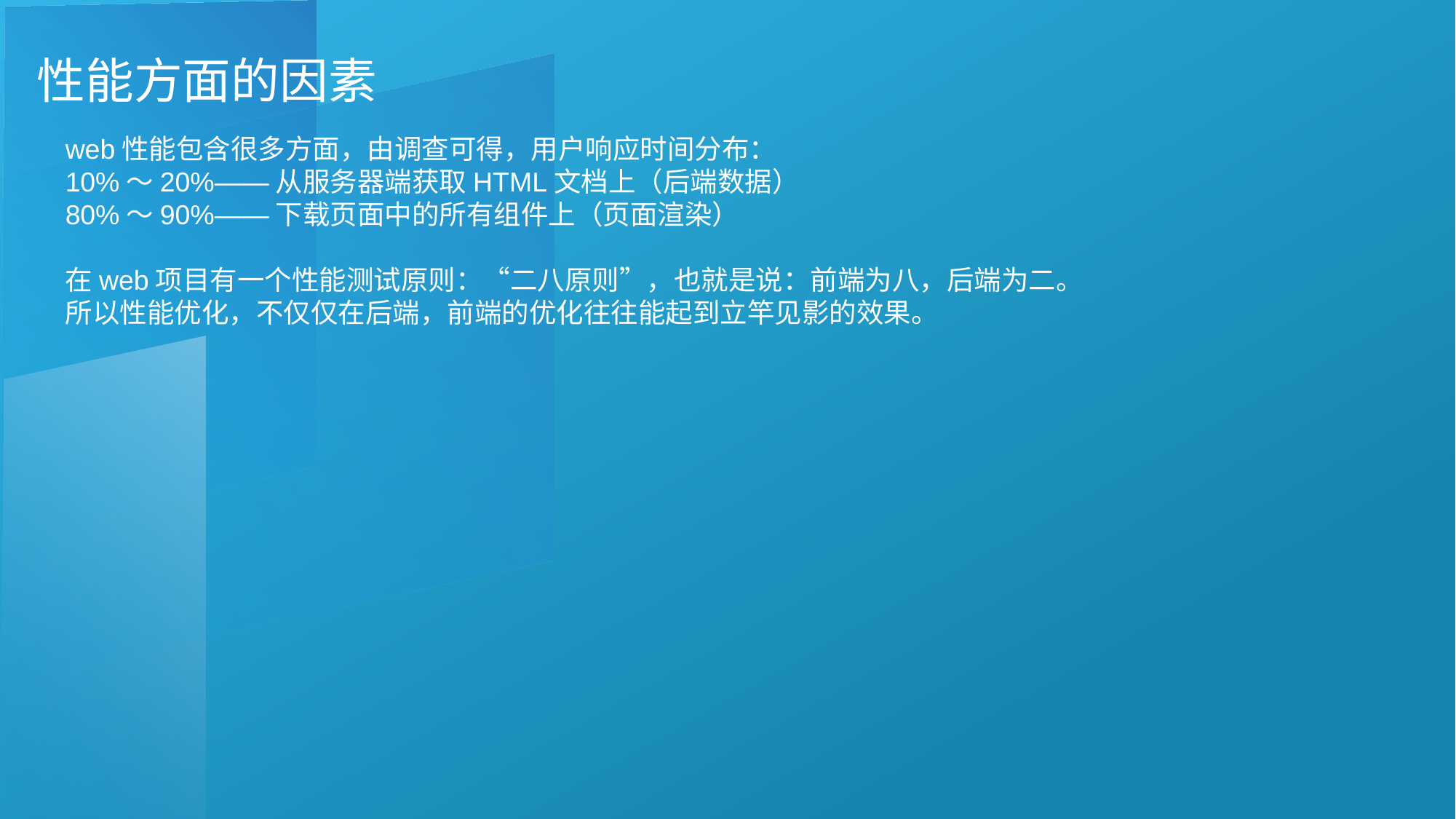

性能方面的因素
web性能包含很多方面，由调查可得，用户响应时间分布：
10%～20%——从服务器端获取HTML文档上（后端数据）
80%～90%——下载页面中的所有组件上（页面渲染）

在web项目有一个性能测试原则：“二八原则”，也就是说：前端为八，后端为二。
所以性能优化，不仅仅在后端，前端的优化往往能起到立竿见影的效果。